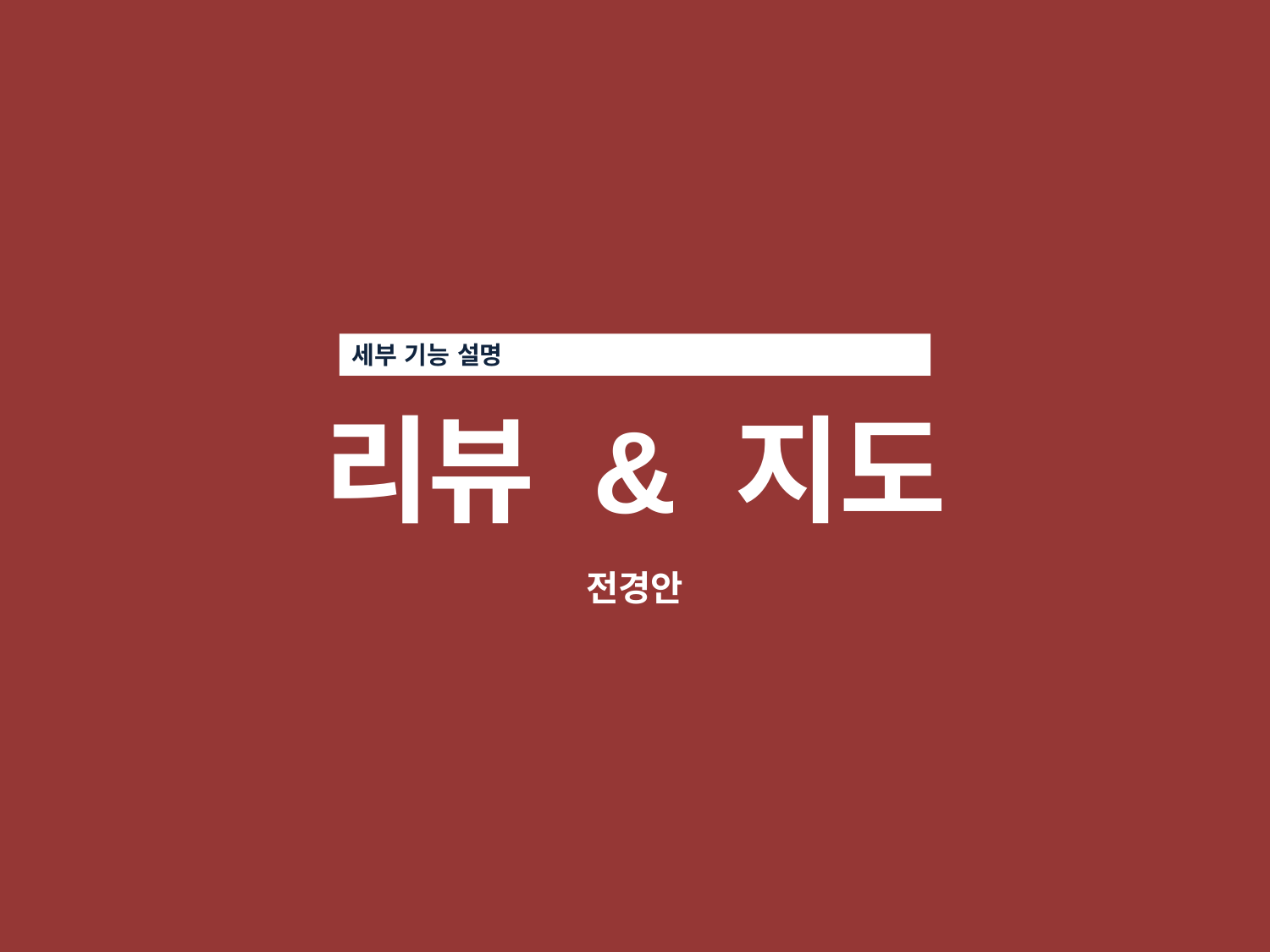

세부 기능 설명
리뷰 & 지도
전경안